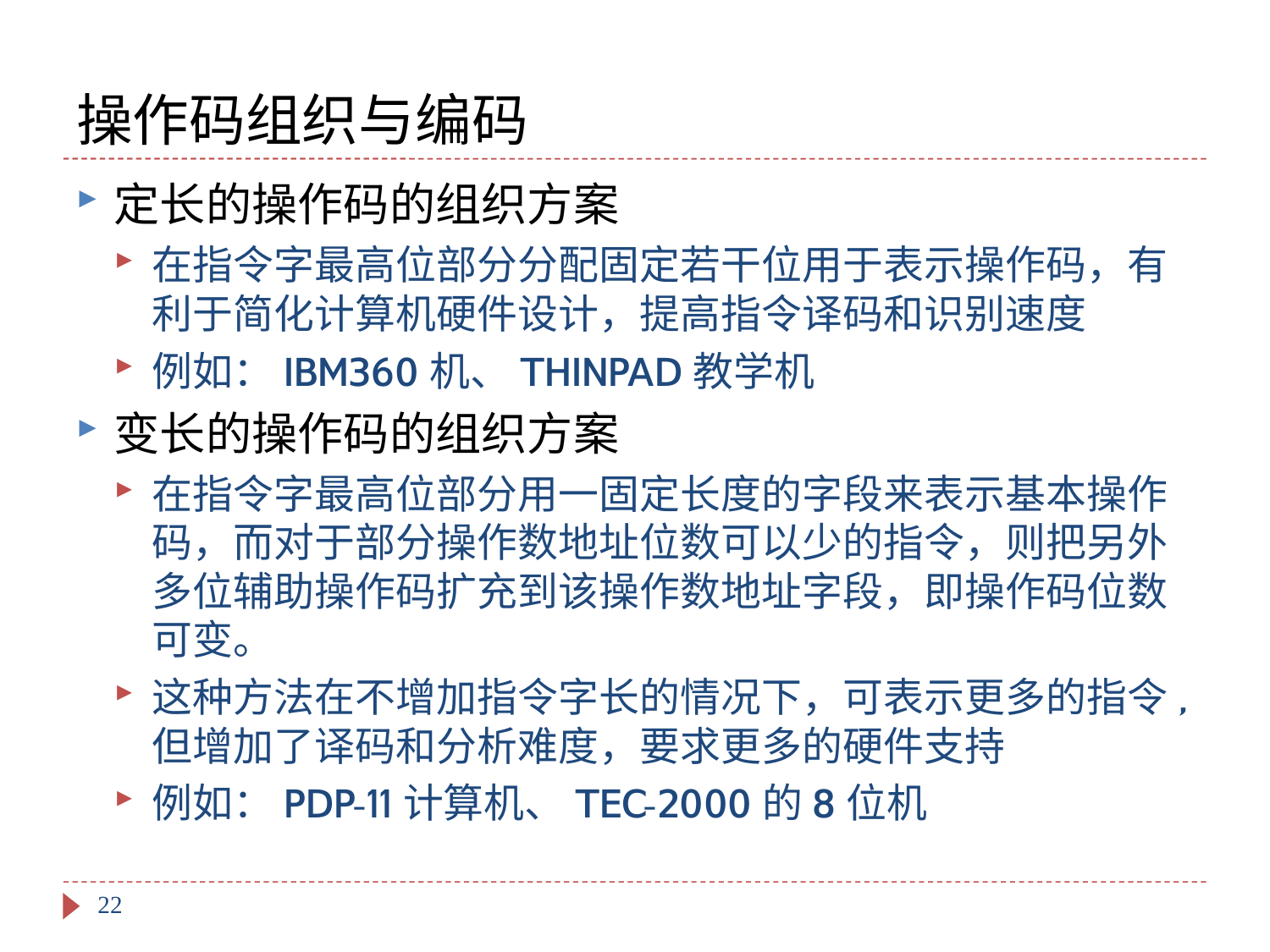

# 操作码组织与编码
定长的操作码的组织方案
在指令字最高位部分分配固定若干位用于表示操作码，有利于简化计算机硬件设计，提高指令译码和识别速度
例如：IBM360机、THINPAD教学机
变长的操作码的组织方案
在指令字最高位部分用一固定长度的字段来表示基本操作码，而对于部分操作数地址位数可以少的指令，则把另外多位辅助操作码扩充到该操作数地址字段，即操作码位数可变。
这种方法在不增加指令字长的情况下，可表示更多的指令,但增加了译码和分析难度，要求更多的硬件支持
例如：PDP-11计算机、TEC-2000的8位机

22